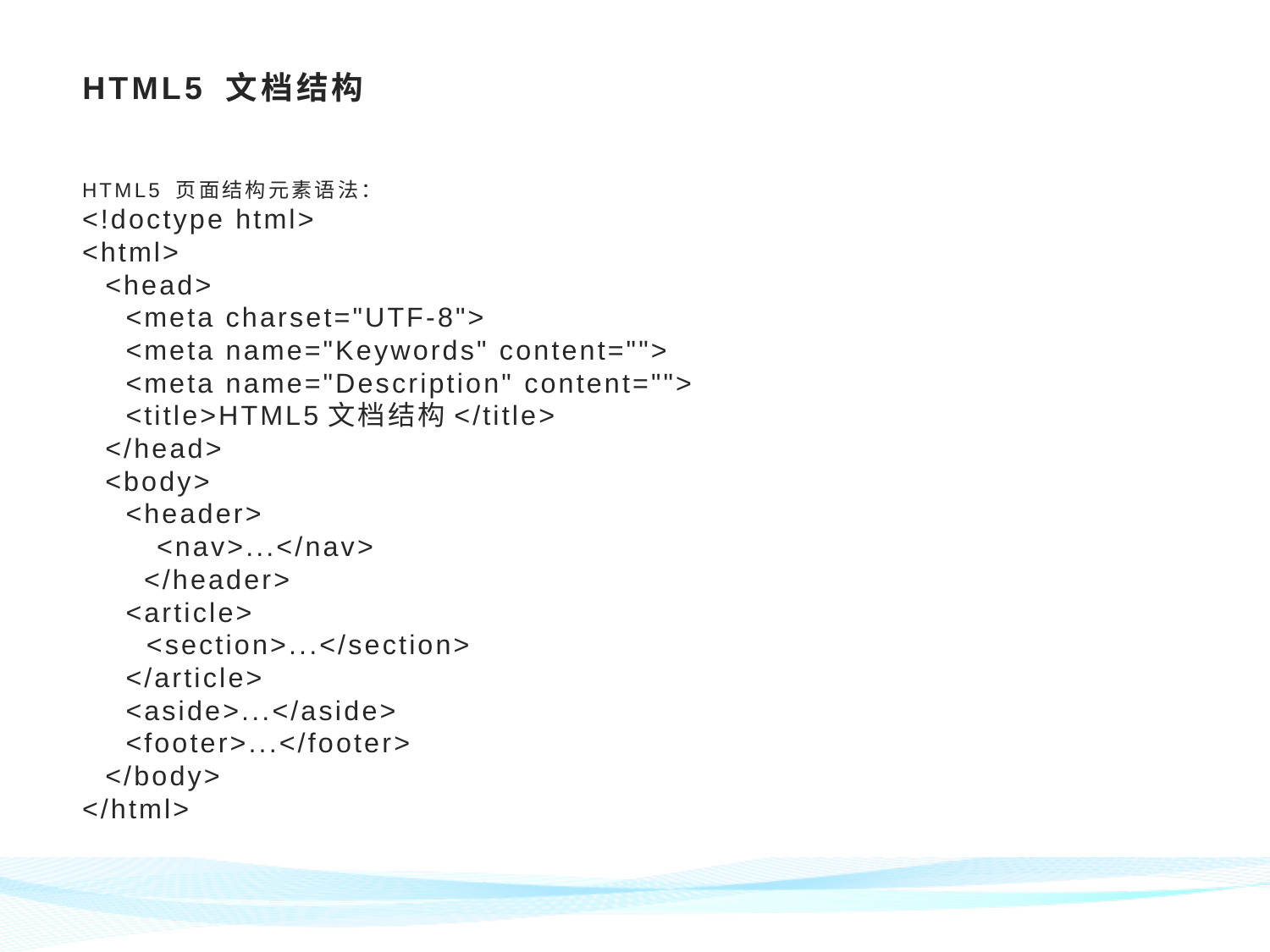

# HTML5 文档结构
HTML5 页面结构元素语法：
<!doctype html>
<html>
	<head>
	  <meta charset="UTF-8">
	  <meta name="Keywords" content="">
	  <meta name="Description" content="">
	  <title>HTML5文档结构</title>
	</head>
	<body>
	  <header>
	     <nav>...</nav>
      </header>
	  <article>
	    <section>...</section>
	  </article>
	  <aside>...</aside>
	  <footer>...</footer>
	</body>
</html>